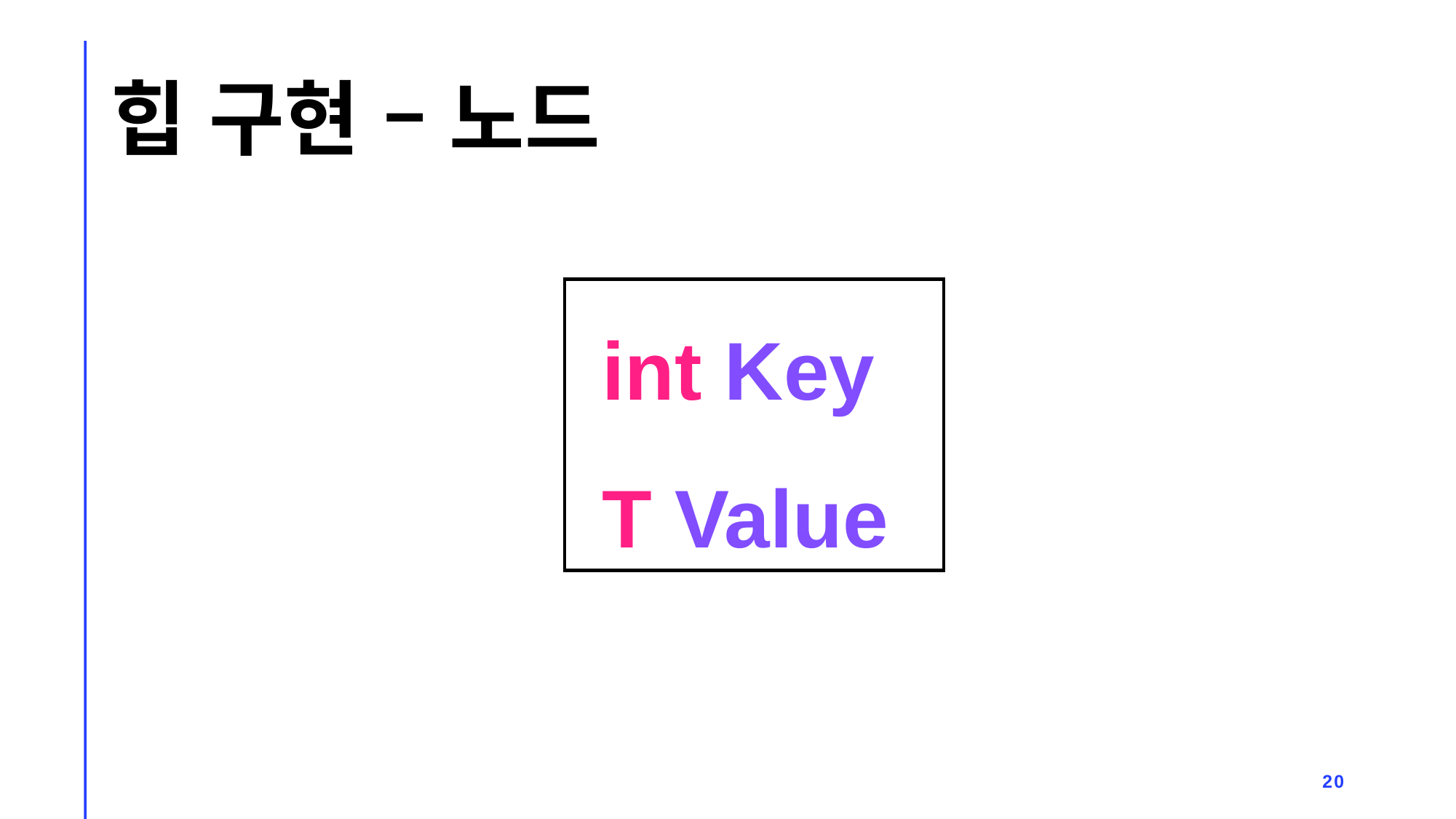

# 힙 구현 – 노드
int Key
T Value

20